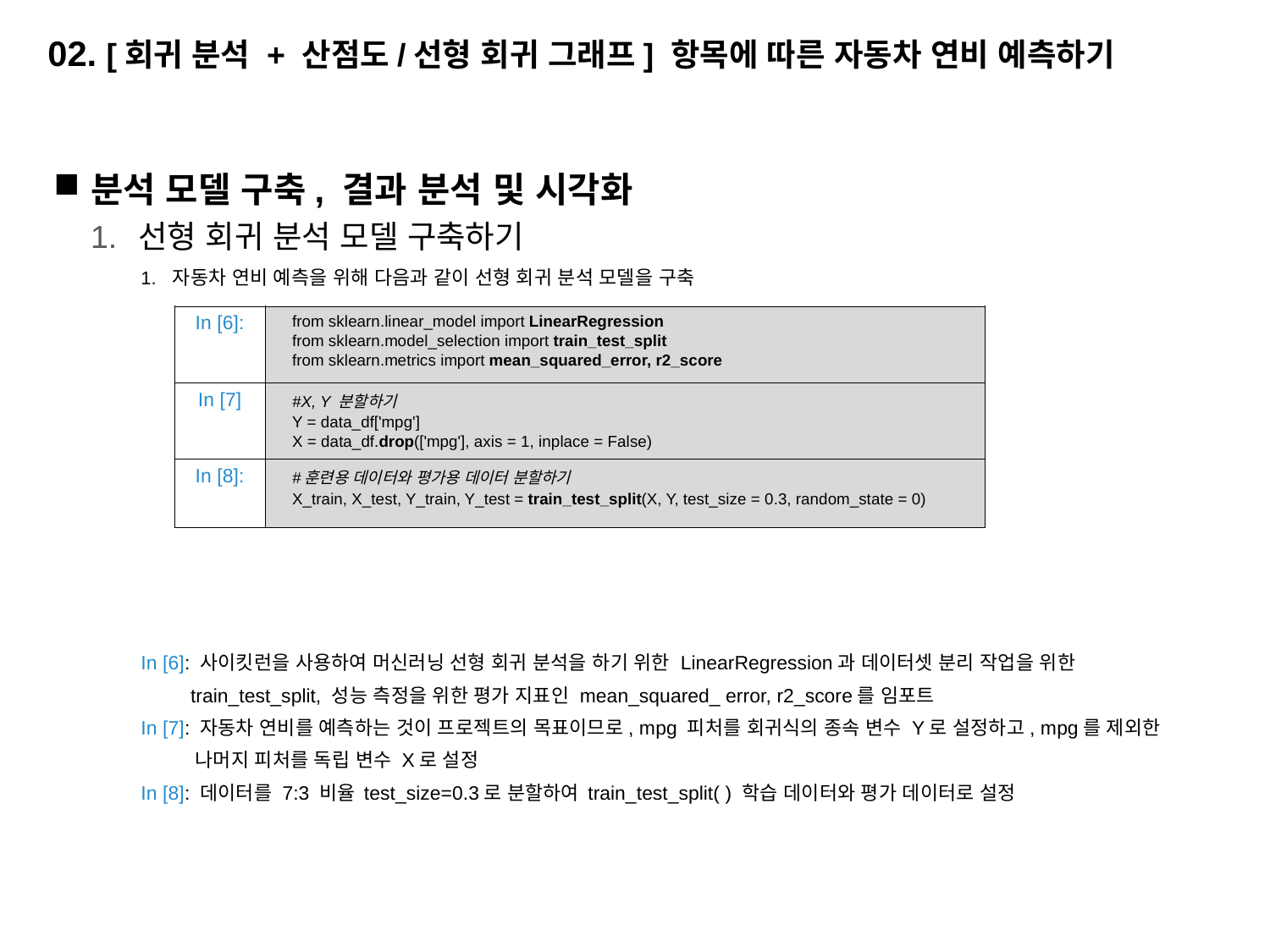

# 02. [회귀 분석 + 산점도/선형 회귀 그래프] 항목에 따른 자동차 연비 예측하기
분석 모델 구축, 결과 분석 및 시각화
선형 회귀 분석 모델 구축하기
자동차 연비 예측을 위해 다음과 같이 선형 회귀 분석 모델을 구축

In [6]: 사이킷런을 사용하여 머신러닝 선형 회귀 분석을 하기 위한 LinearRegression과 데이터셋 분리 작업을 위한
         train_test_split, 성능 측정을 위한 평가 지표인 mean_squared_ error, r2_score를 임포트
In [7]: 자동차 연비를 예측하는 것이 프로젝트의 목표이므로, mpg 피처를 회귀식의 종속 변수 Y로 설정하고, mpg를 제외한
         나머지 피처를 독립 변수 X로 설정
In [8]: 데이터를 7:3 비율 test_size=0.3로 분할하여 train_test_split( ) 학습 데이터와 평가 데이터로 설정

| In [6]: | from sklearn.linear\_model import LinearRegression from sklearn.model\_selection import train\_test\_split from sklearn.metrics import mean\_squared\_error, r2\_score |
| --- | --- |
| In [7] | #X, Y 분할하기 Y = data\_df['mpg'] X = data\_df.drop(['mpg'], axis = 1, inplace = False) |
| In [8]: | #훈련용 데이터와 평가용 데이터 분할하기 X\_train, X\_test, Y\_train, Y\_test = train\_test\_split(X, Y, test\_size = 0.3, random\_state = 0) |